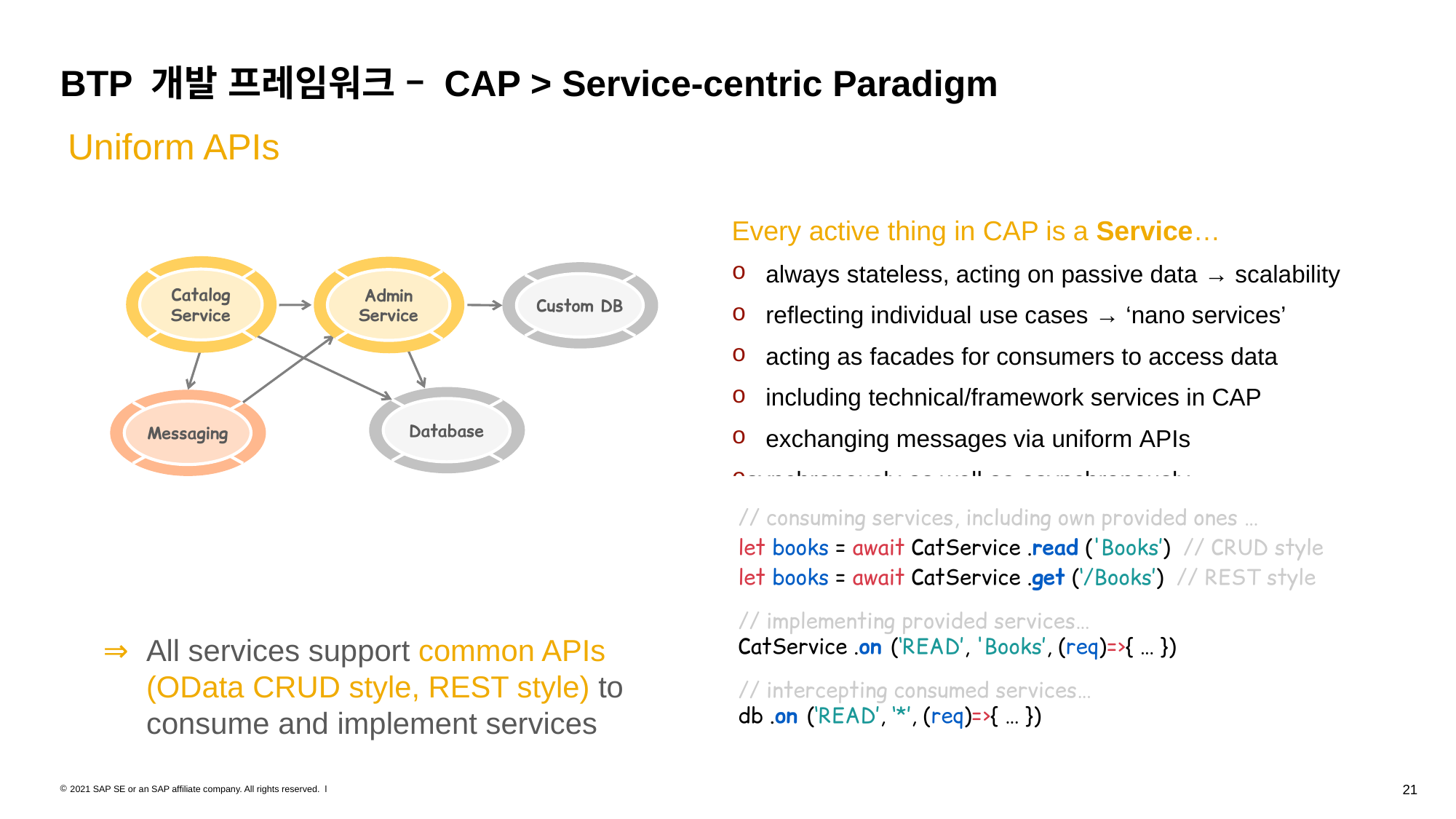

# BTP 개발 프레임워크 – CAP > Service-centric Paradigm
Uniform APIs
Every active thing in CAP is a Service…
always stateless, acting on passive data → scalability
reflecting individual use cases → ‘nano services’
acting as facades for consumers to access data
including technical/framework services in CAP
exchanging messages via uniform APIs
synchronously as well as asynchronously
locally as well as remotely (via proxies) …

Catalog Service

Admin Service

Custom DB

Database

Messaging

// consuming services, including own provided ones …
let books = await CatService .read ('Books’)  // CRUD style
let books = await CatService .get (‘/Books’)  // REST style
// implementing provided services…
CatService .on (‘READ’, 'Books’, (req)=>{ … })
// intercepting consumed services…
db .on (‘READ’, ‘*’, (req)=>{ … })

⇒ 	All services support common APIs (OData CRUD style, REST style) to consume and implement services